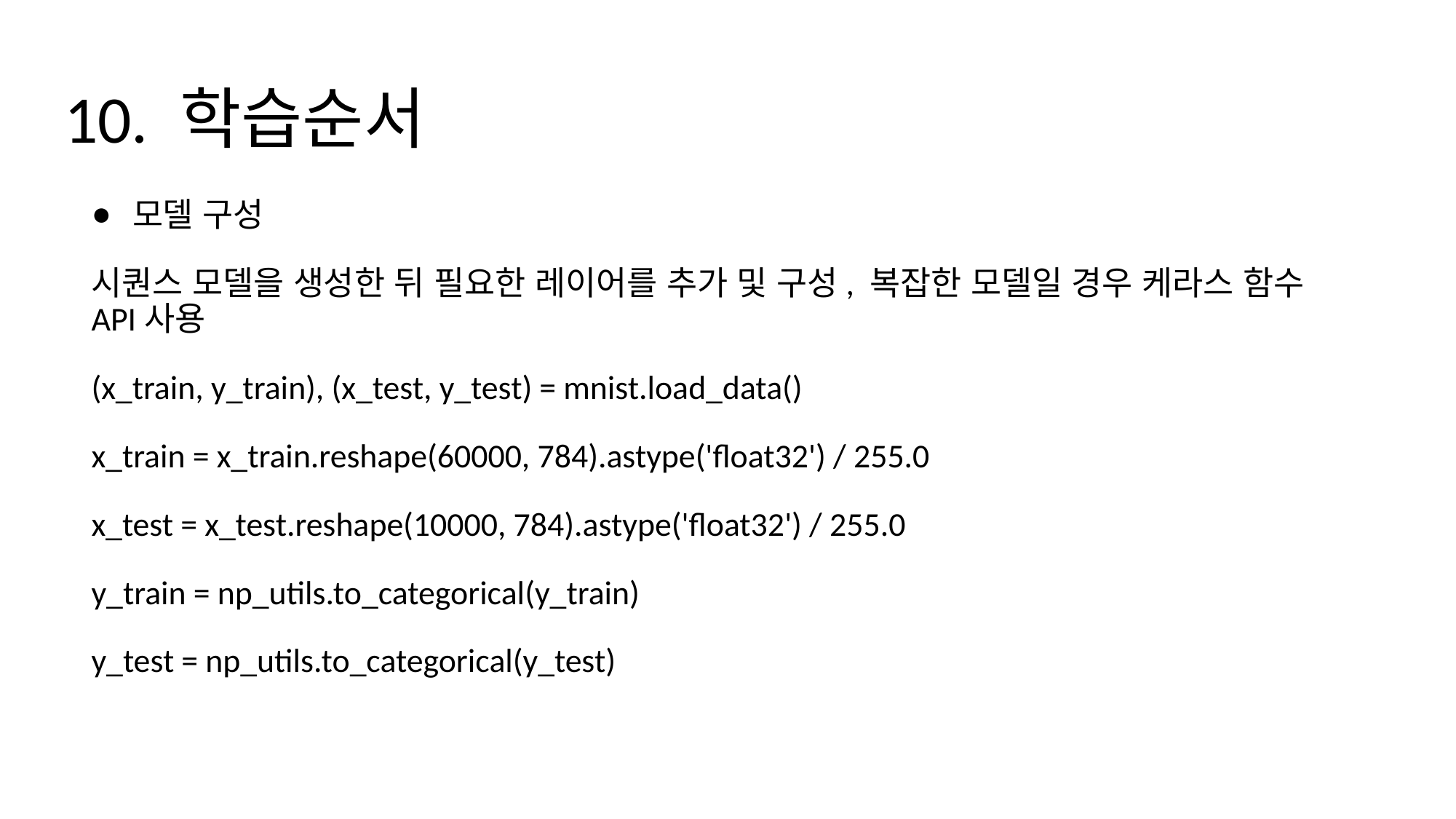

# 10. 학습순서
모델 구성
시퀀스 모델을 생성한 뒤 필요한 레이어를 추가 및 구성, 복잡한 모델일 경우 케라스 함수 API사용
(x_train, y_train), (x_test, y_test) = mnist.load_data()
x_train = x_train.reshape(60000, 784).astype('float32') / 255.0
x_test = x_test.reshape(10000, 784).astype('float32') / 255.0
y_train = np_utils.to_categorical(y_train)
y_test = np_utils.to_categorical(y_test)